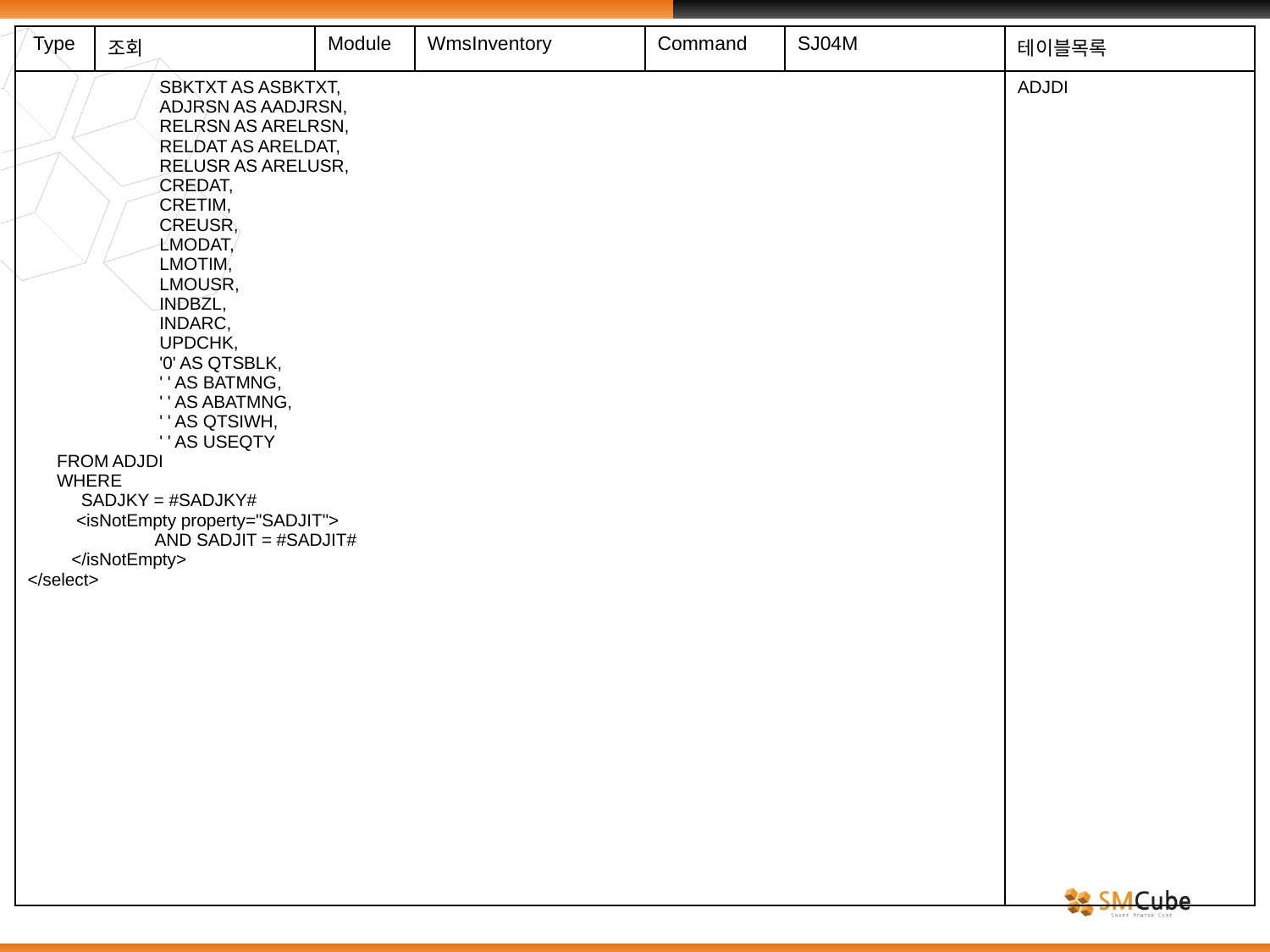

| Type | 조회 | Module | WmsInventory | Command | SJ04M | 테이블목록 |
| --- | --- | --- | --- | --- | --- | --- |
| SBKTXT AS ASBKTXT, ADJRSN AS AADJRSN, RELRSN AS ARELRSN, RELDAT AS ARELDAT, RELUSR AS ARELUSR, CREDAT, CRETIM, CREUSR, LMODAT, LMOTIM, LMOUSR, INDBZL, INDARC, UPDCHK, '0' AS QTSBLK, ' ' AS BATMNG, ' ' AS ABATMNG, ' ' AS QTSIWH, ' ' AS USEQTY FROM ADJDI WHERE SADJKY = #SADJKY# <isNotEmpty property="SADJIT"> AND SADJIT = #SADJIT# </isNotEmpty> </select> |  |  |  |  |  | ADJDI |